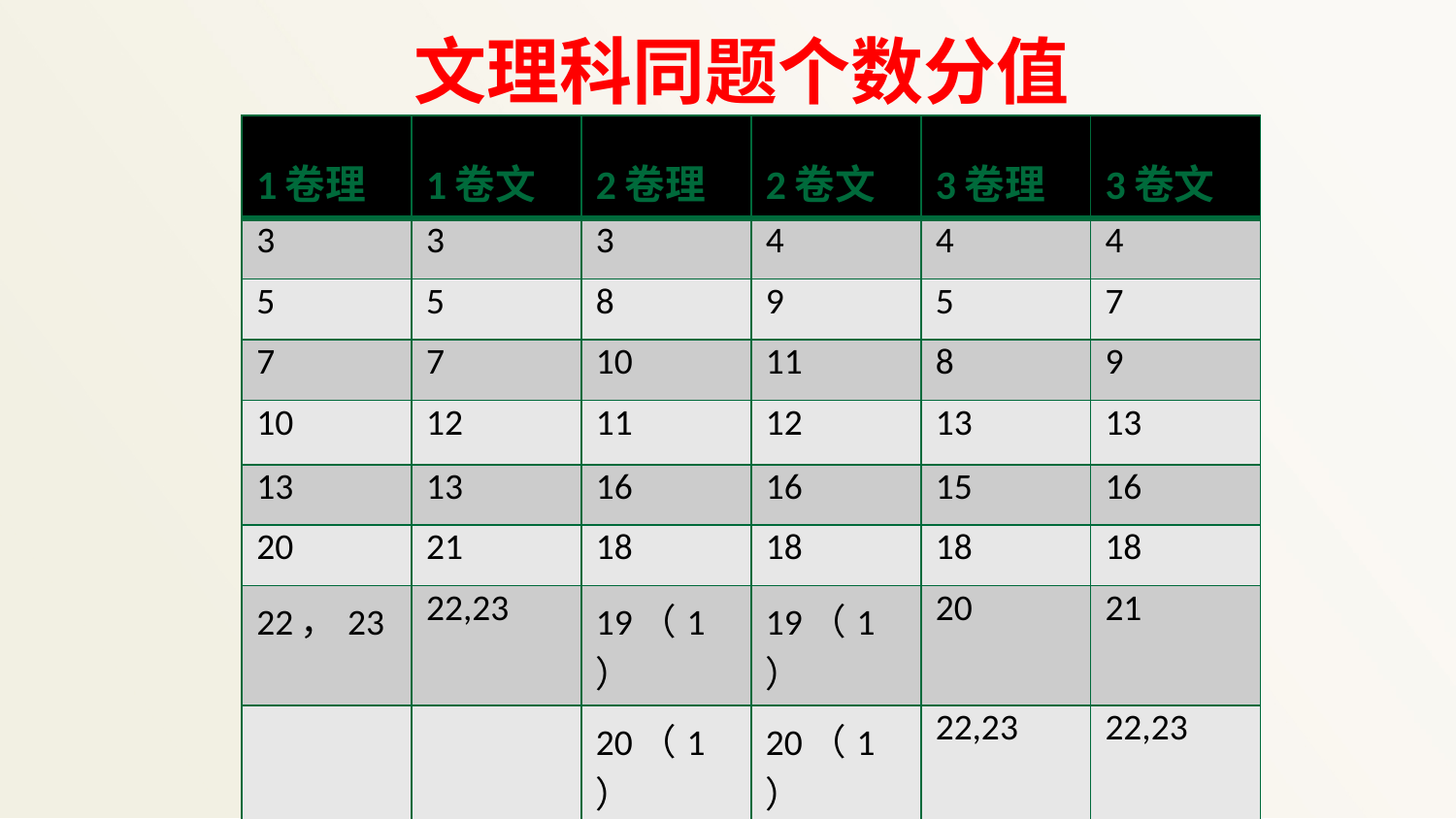

# 文理科同题个数分值
| 1卷理 | 1卷文 | 2卷理 | 2卷文 | 3卷理 | 3卷文 |
| --- | --- | --- | --- | --- | --- |
| 3 | 3 | 3 | 4 | 4 | 4 |
| 5 | 5 | 8 | 9 | 5 | 7 |
| 7 | 7 | 10 | 11 | 8 | 9 |
| 10 | 12 | 11 | 12 | 13 | 13 |
| 13 | 13 | 16 | 16 | 15 | 16 |
| 20 | 21 | 18 | 18 | 18 | 18 |
| 22，23 | 22,23 | 19（1） | 19（1） | 20 | 21 |
|  |  | 20（1） | 20（1） | 22,23 | 22,23 |
|  |  | 22,23 | 22,23 |  |  |
| 47 |  | 59 |  | 59 |  |